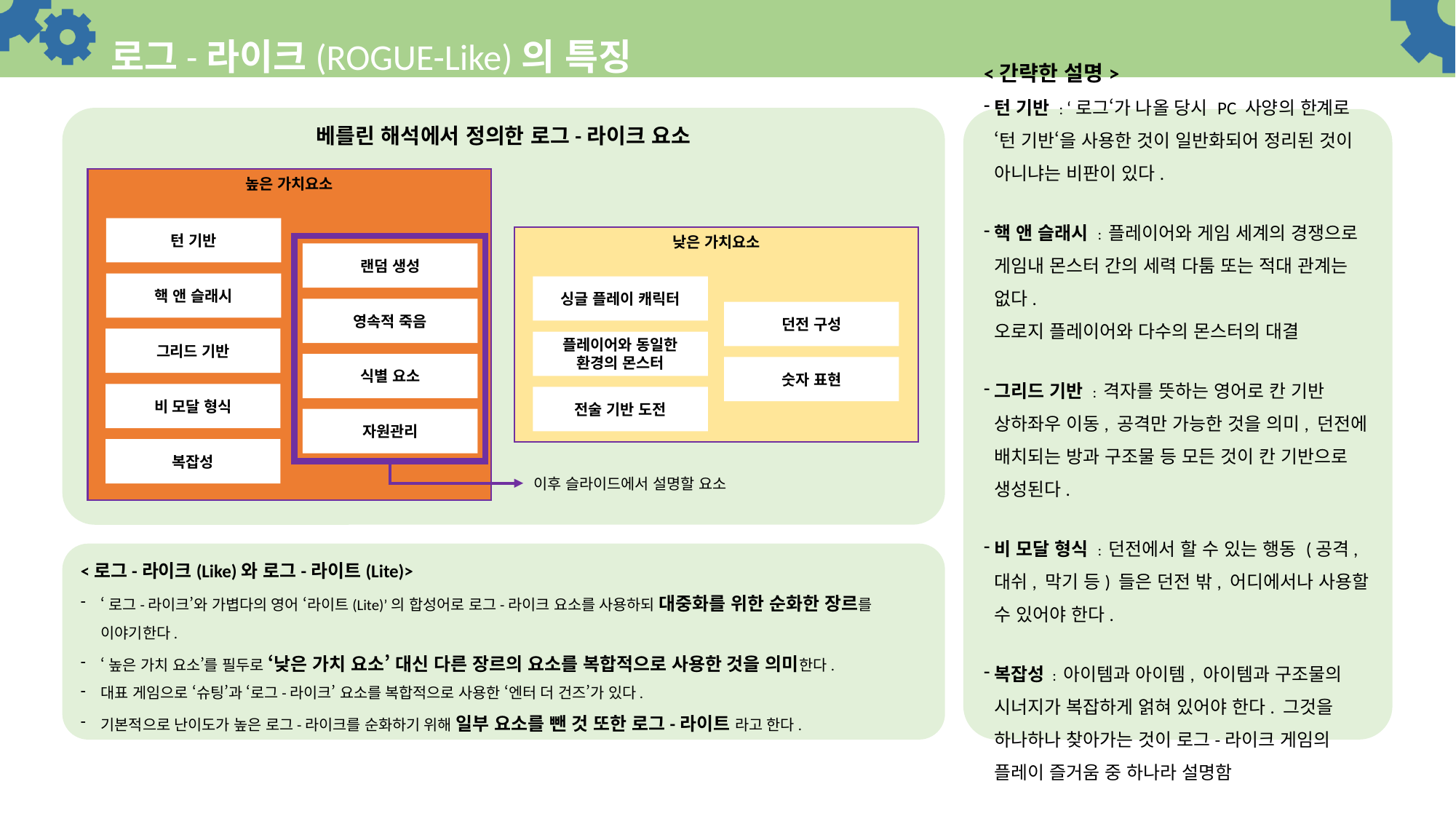

가치가 다른 대상은 색상도 다르게 표현하여 잘 구분되게 작성
# 로그-라이크(ROGUE-Like)의 특징
베를린 해석에서 정의한 로그-라이크 요소
<간략한 설명>
턴 기반 : ‘로그‘가 나올 당시 PC 사양의 한계로 ‘턴 기반‘을 사용한 것이 일반화되어 정리된 것이 아니냐는 비판이 있다.

핵 앤 슬래시 : 플레이어와 게임 세계의 경쟁으로 게임내 몬스터 간의 세력 다툼 또는 적대 관계는 없다.
오로지 플레이어와 다수의 몬스터의 대결

그리드 기반 : 격자를 뜻하는 영어로 칸 기반 상하좌우 이동, 공격만 가능한 것을 의미, 던전에 배치되는 방과 구조물 등 모든 것이 칸 기반으로 생성된다.

비 모달 형식 : 던전에서 할 수 있는 행동 (공격, 대쉬, 막기 등) 들은 던전 밖, 어디에서나 사용할 수 있어야 한다.

복잡성 : 아이템과 아이템, 아이템과 구조물의 시너지가 복잡하게 얽혀 있어야 한다. 그것을 하나하나 찾아가는 것이 로그-라이크 게임의 플레이 즐거움 중 하나라 설명함

높은 가치요소
턴 기반

랜덤 생성
핵 앤 슬래시
영속적 죽음
그리드 기반
식별 요소
비 모달 형식
자원관리
복잡성
낮은 가치요소
싱글 플레이 캐릭터
던전 구성
플레이어와 동일한 환경의 몬스터
숫자 표현
전술 기반 도전
이후 슬라이드에서 설명할 요소
<로그-라이크(Like)와 로그-라이트(Lite)>
‘로그-라이크’와 가볍다의 영어 ‘라이트(Lite)’의 합성어로 로그-라이크 요소를 사용하되 대중화를 위한 순화한 장르를 이야기한다.
‘높은 가치 요소’를 필두로 ‘낮은 가치 요소’ 대신 다른 장르의 요소를 복합적으로 사용한 것을 의미한다.
대표 게임으로 ‘슈팅’과 ‘로그-라이크’ 요소를 복합적으로 사용한 ‘엔터 더 건즈’가 있다.
기본적으로 난이도가 높은 로그-라이크를 순화하기 위해 일부 요소를 뺀 것 또한 로그-라이트 라고 한다.